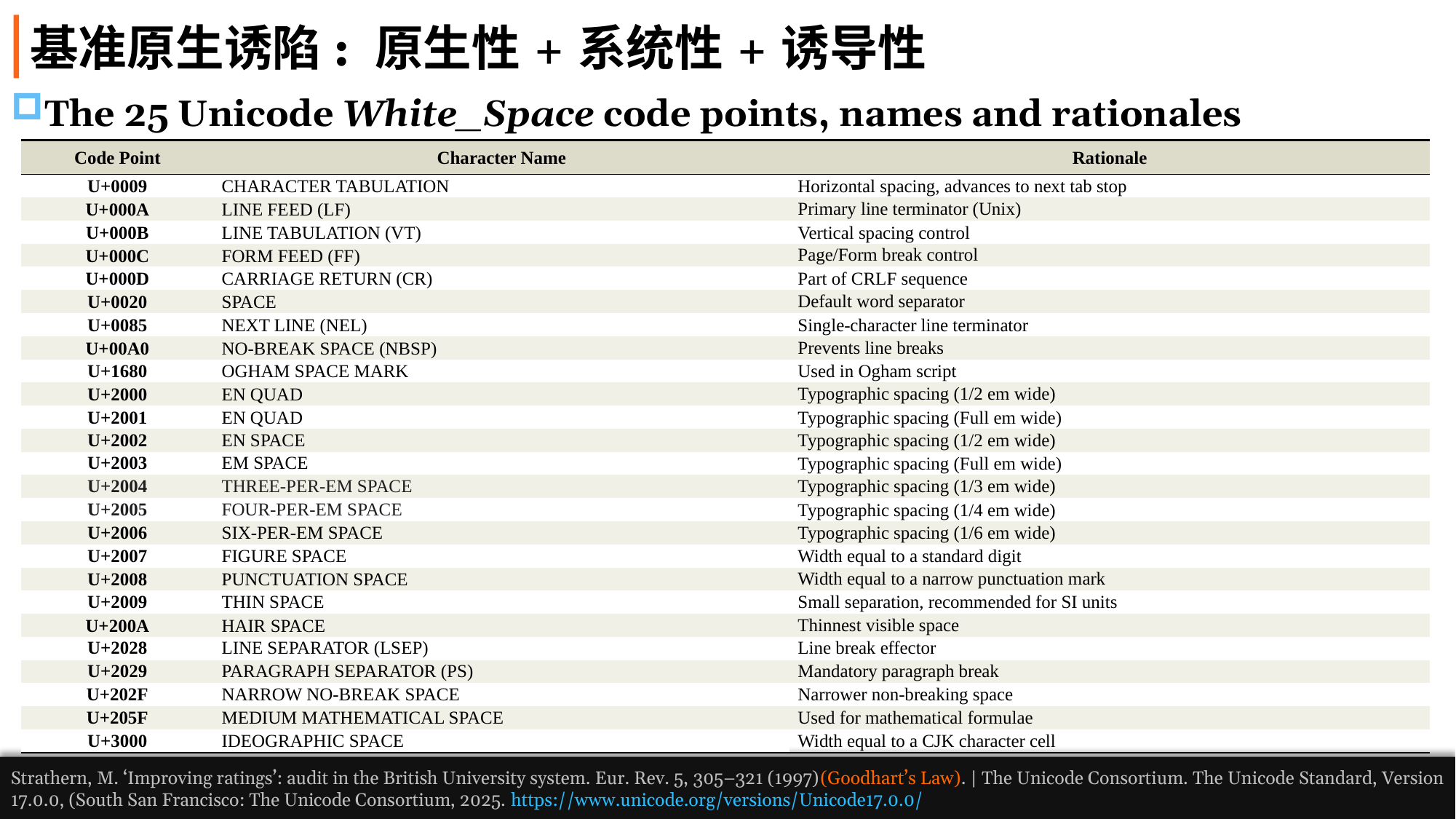

# 基准原生诱陷: 原生性+系统性+诱导性
The 25 Unicode White_Space code points, names and rationales

| Code Point | Character Name | Rationale |
| --- | --- | --- |
| U+0009 | CHARACTER TABULATION | Horizontal spacing, advances to next tab stop |
| U+000A | LINE FEED (LF) | Primary line terminator (Unix) |
| U+000B | LINE TABULATION (VT) | Vertical spacing control |
| U+000C | FORM FEED (FF) | Page/Form break control |
| U+000D | CARRIAGE RETURN (CR) | Part of CRLF sequence |
| U+0020 | SPACE | Default word separator |
| U+0085 | NEXT LINE (NEL) | Single-character line terminator |
| U+00A0 | NO-BREAK SPACE (NBSP) | Prevents line breaks |
| U+1680 | OGHAM SPACE MARK | Used in Ogham script |
| U+2000 | EN QUAD | Typographic spacing (1/2 em wide) |
| U+2001 | EN QUAD | Typographic spacing (Full em wide) |
| U+2002 | EN SPACE | Typographic spacing (1/2 em wide) |
| U+2003 | EM SPACE | Typographic spacing (Full em wide) |
| U+2004 | THREE-PER-EM SPACE | Typographic spacing (1/3 em wide) |
| U+2005 | FOUR-PER-EM SPACE | Typographic spacing (1/4 em wide) |
| U+2006 | SIX-PER-EM SPACE | Typographic spacing (1/6 em wide) |
| U+2007 | FIGURE SPACE | Width equal to a standard digit |
| U+2008 | PUNCTUATION SPACE | Width equal to a narrow punctuation mark |
| U+2009 | THIN SPACE | Small separation, recommended for SI units |
| U+200A | HAIR SPACE | Thinnest visible space |
| U+2028 | LINE SEPARATOR (LSEP) | Line break effector |
| U+2029 | PARAGRAPH SEPARATOR (PS) | Mandatory paragraph break |
| U+202F | NARROW NO-BREAK SPACE | Narrower non-breaking space |
| U+205F | MEDIUM MATHEMATICAL SPACE | Used for mathematical formulae |
| U+3000 | IDEOGRAPHIC SPACE | Width equal to a CJK character cell |
Strathern, M. ‘Improving ratings’: audit in the British University system. Eur. Rev. 5, 305–321 (1997)(Goodhart’s Law). | The Unicode Consortium. The Unicode Standard, Version 17.0.0, (South San Francisco: The Unicode Consortium, 2025. https://www.unicode.org/versions/Unicode17.0.0/